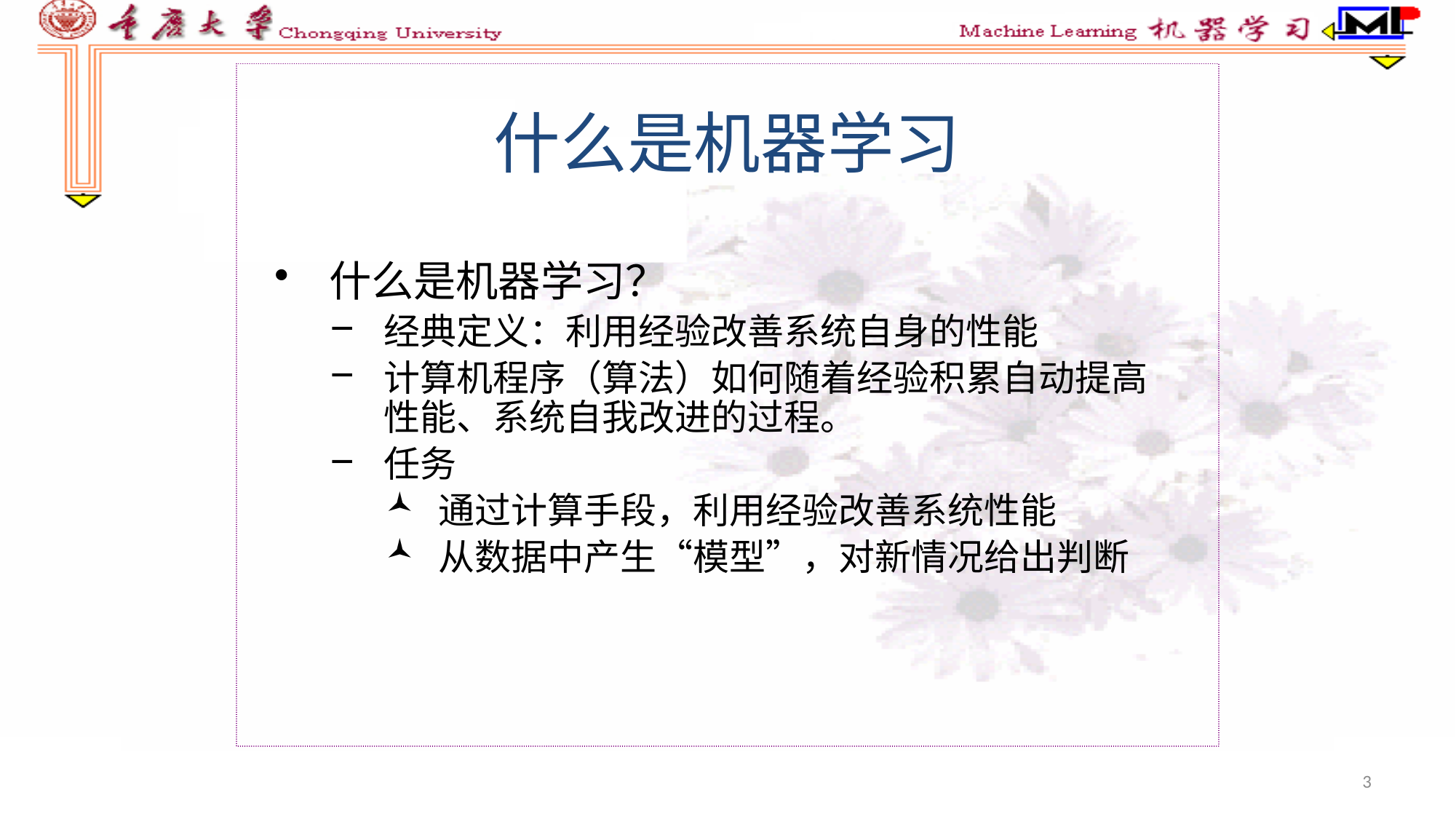

什么是机器学习
什么是机器学习？
经典定义：利用经验改善系统自身的性能
计算机程序（算法）如何随着经验积累自动提高性能、系统自我改进的过程。
任务
通过计算手段，利用经验改善系统性能
从数据中产生“模型”，对新情况给出判断

3